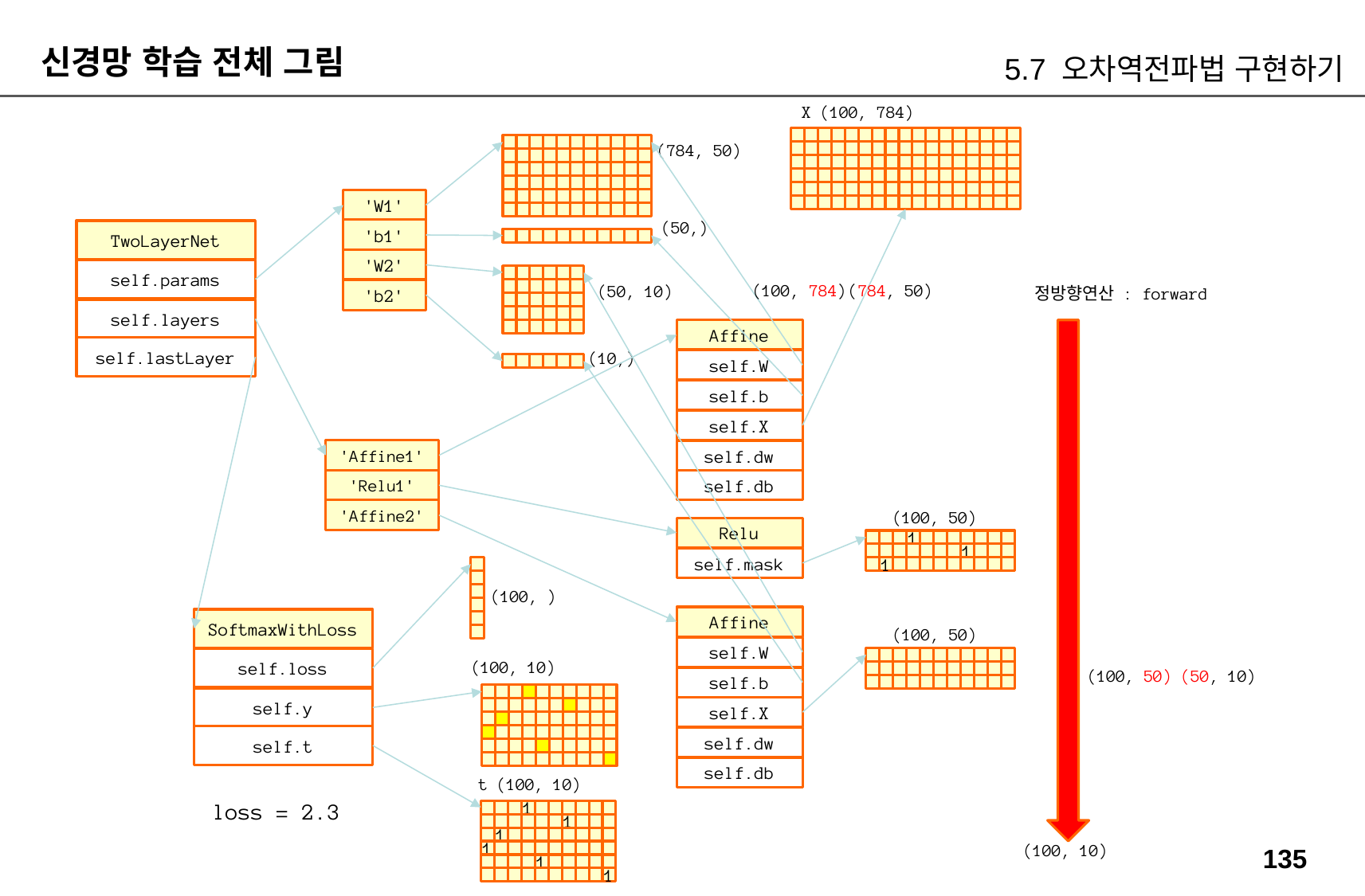

신경망 학습 전체 그림
5.7 오차역전파법 구현하기
X (100, 784)

(784, 50)

'W1'
(50,)
'b1'
TwoLayerNet

'W2'
self.params

(100, 784)
(784, 50)
(50, 10)
정방향연산 : forward
'b2'
self.layers
Affine

self.lastLayer
(10,)
self.W

self.b
self.X
'Affine1'
self.dw
'Relu1'
self.db
'Affine2'
(100, 50)
Relu

1

1

1

self.mask

(100, )
Affine
SoftmaxWithLoss
(100, 50)
self.W

self.loss
(100, 10)
(100, 50) (50, 10)

self.b

self.y
self.X
self.t
self.dw
self.db
t (100, 10)
loss = 2.3

1

1

1

1

1

1
(100, 10)